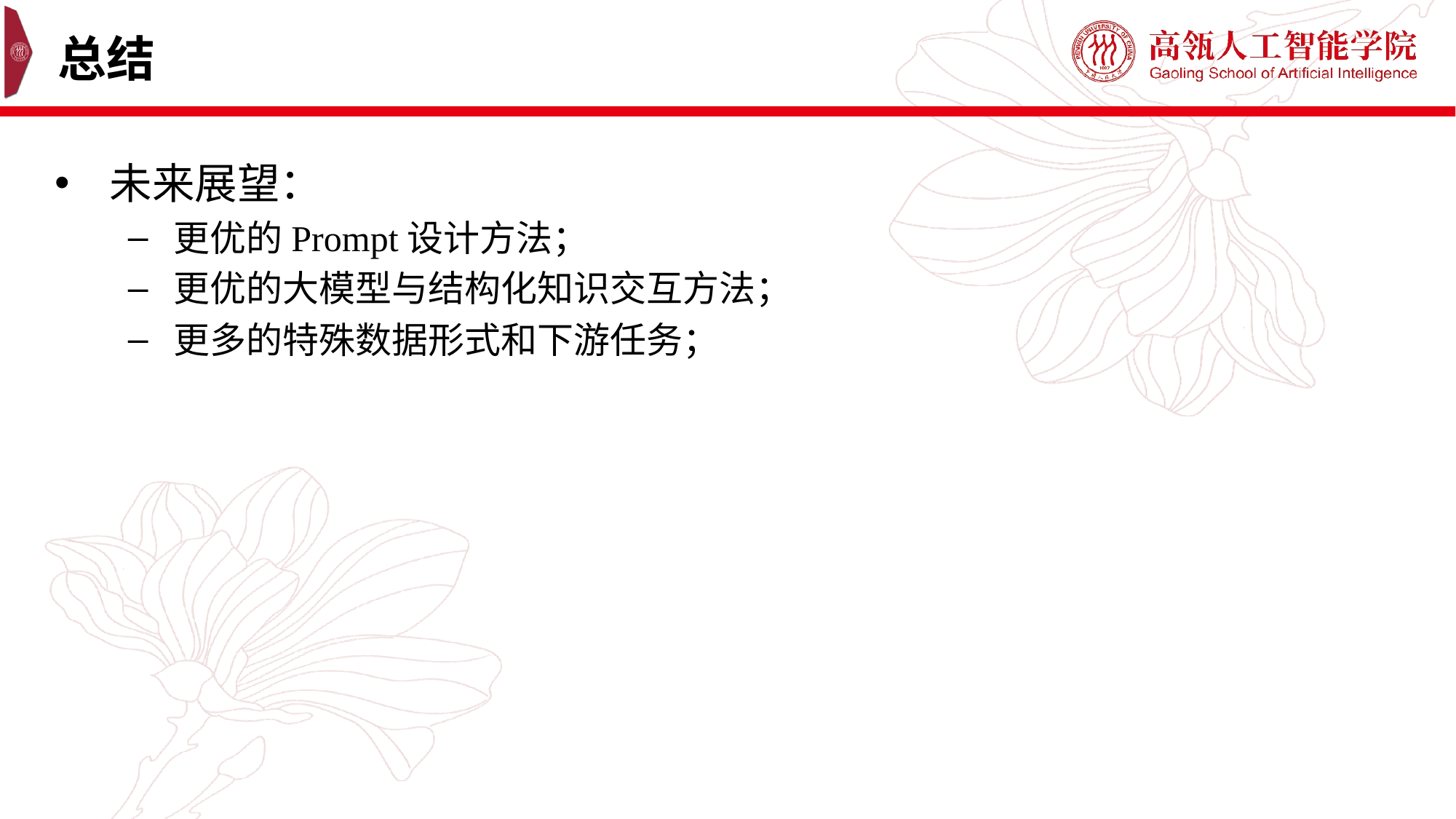

# 总结
未来展望：
更优的Prompt设计方法；
更优的大模型与结构化知识交互方法；
更多的特殊数据形式和下游任务；